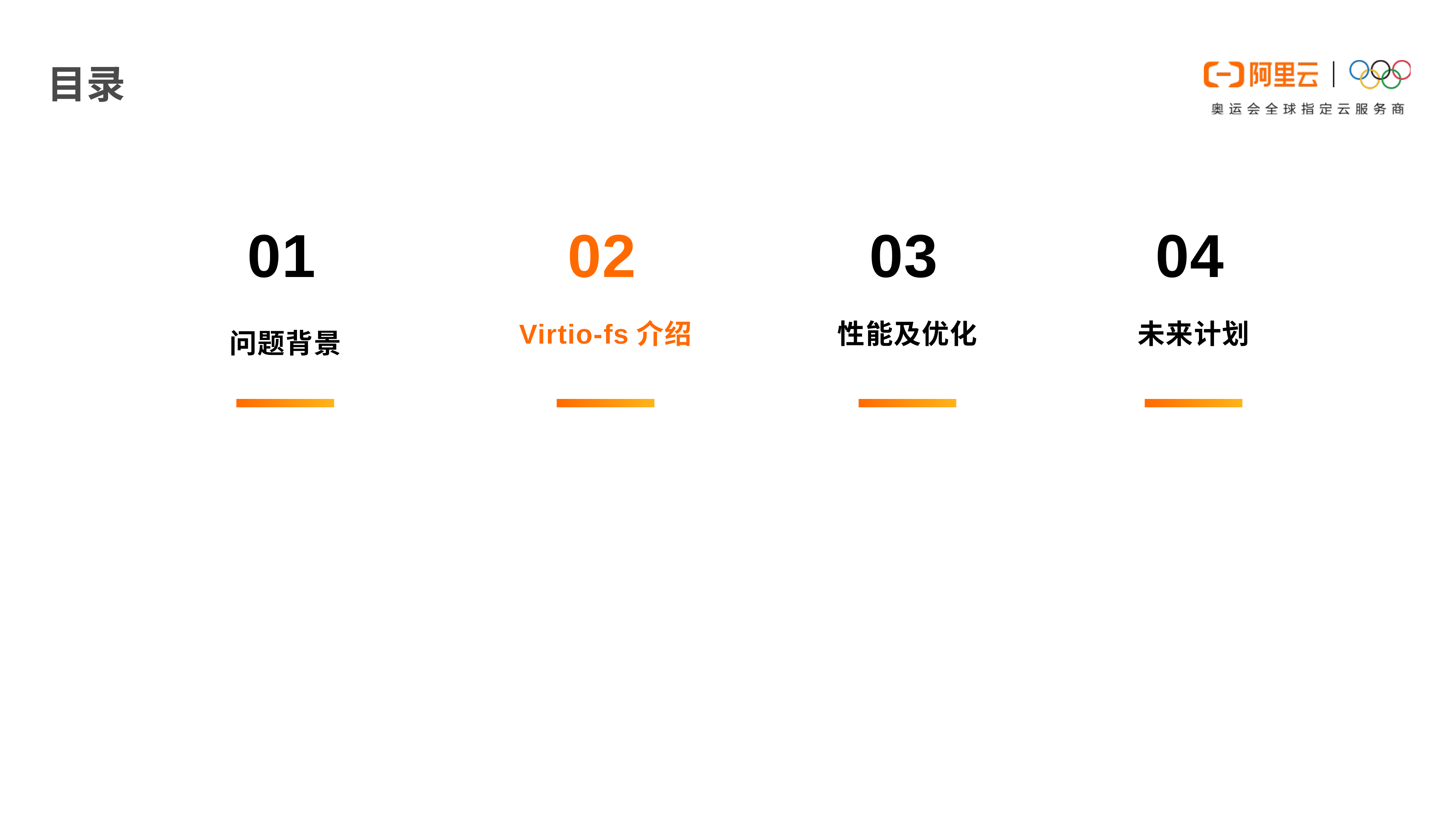

E6636BC20180234D78A0072836F0BE4032B9B20618C77B20ACD9893BB1CD2BF3BB4EBA383163DB0822392D083846F9EBD01921FA41D04B311BBFC23A726E14DA24F845AD882DB4C704DD2E676E4241E2AD90EF1A735F7031088E519713566C08DD962D920E3
# 目录

01
02
03
04
Virtio-fs介绍
性能及优化
未来计划
问题背景